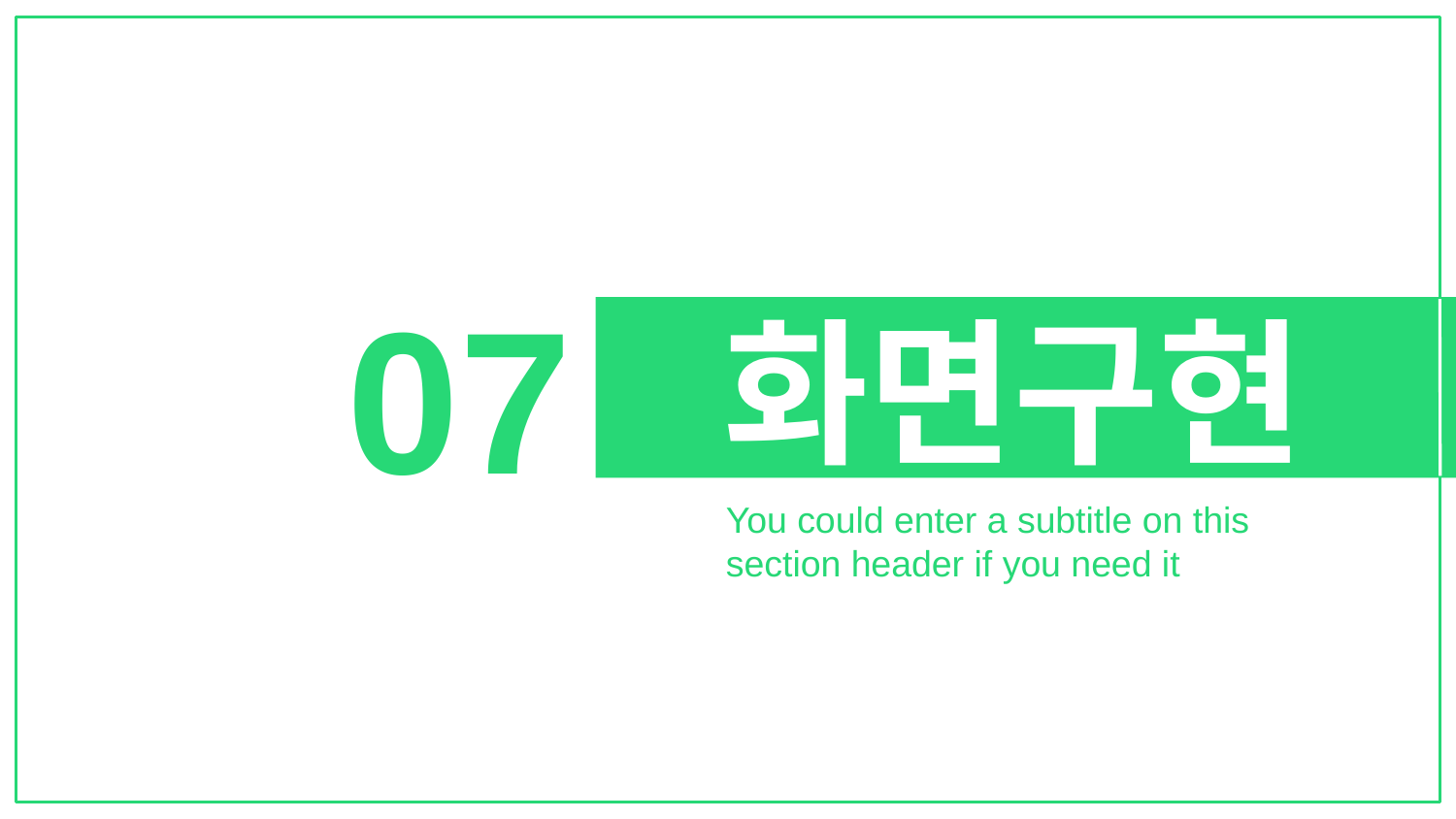

화면구현
# 07
You could enter a subtitle on this section header if you need it